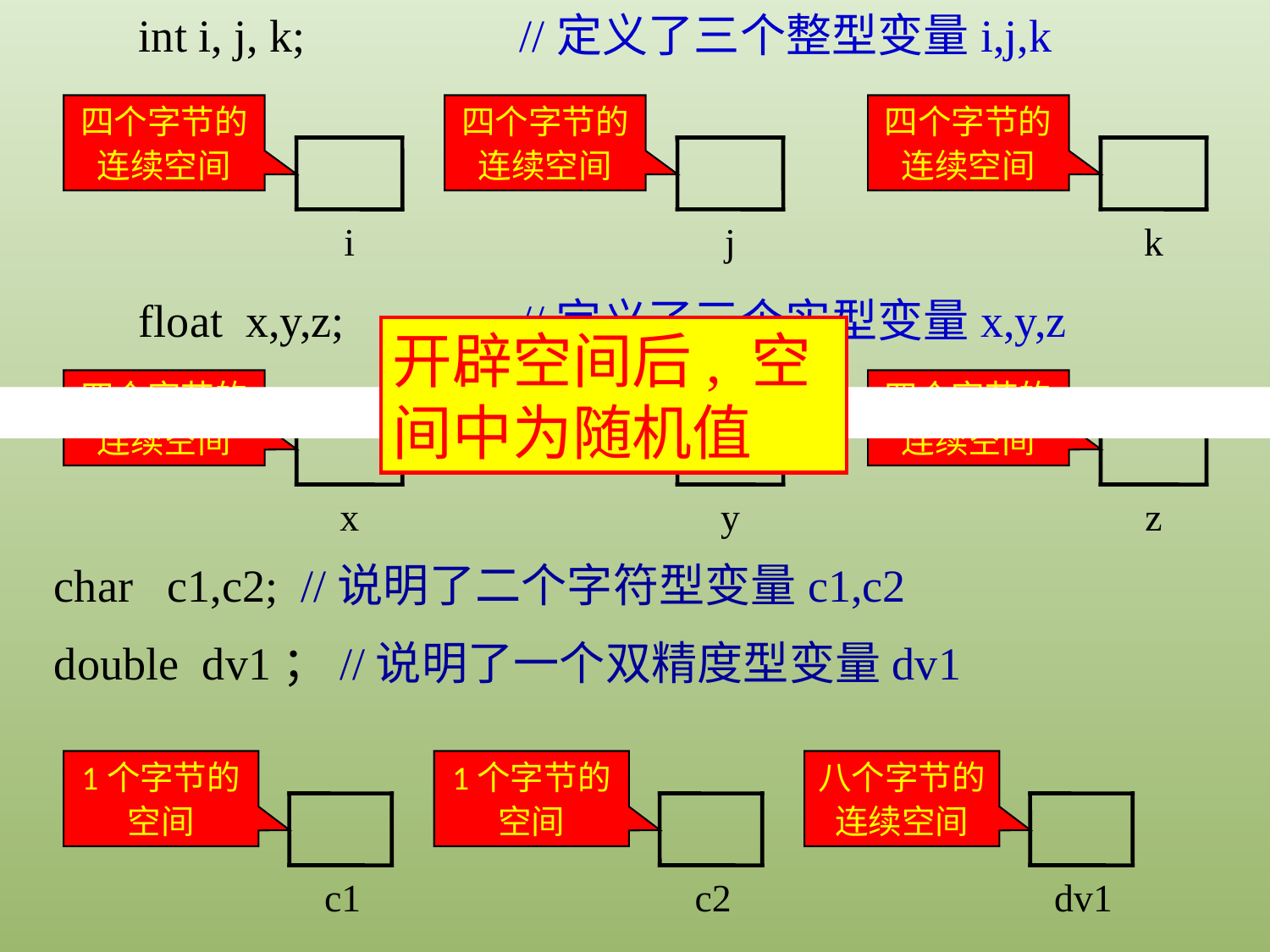

int i, j, k;		//定义了三个整型变量i,j,k
四个字节的连续空间

i
四个字节的连续空间

j
四个字节的连续空间

k
	float  x,y,z;		//定义了三个实型变量x,y,z
开辟空间后, 空间中为随机值

四个字节的连续空间

x
四个字节的连续空间

y
四个字节的连续空间

z
char   c1,c2;  //说明了二个字符型变量c1,c2
double  dv1；//说明了一个双精度型变量dv1
1个字节的空间

c1
1个字节的空间

c2
八个字节的连续空间

dv1
49